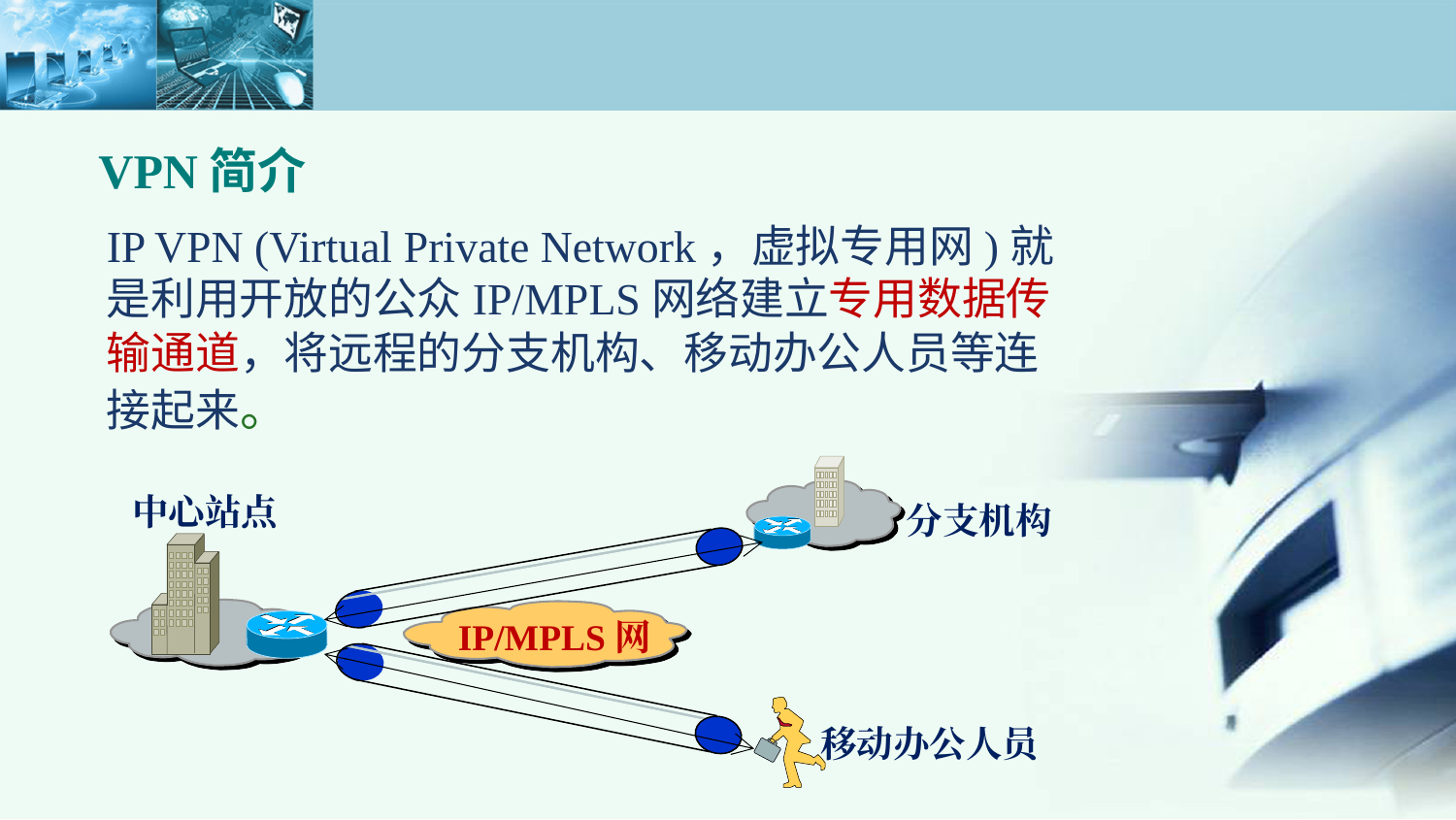

# VPN简介
IP VPN (Virtual Private Network，虚拟专用网)就是利用开放的公众IP/MPLS网络建立专用数据传输通道，将远程的分支机构、移动办公人员等连接起来。

中心站点
分支机构

IP/MPLS网

移动办公人员